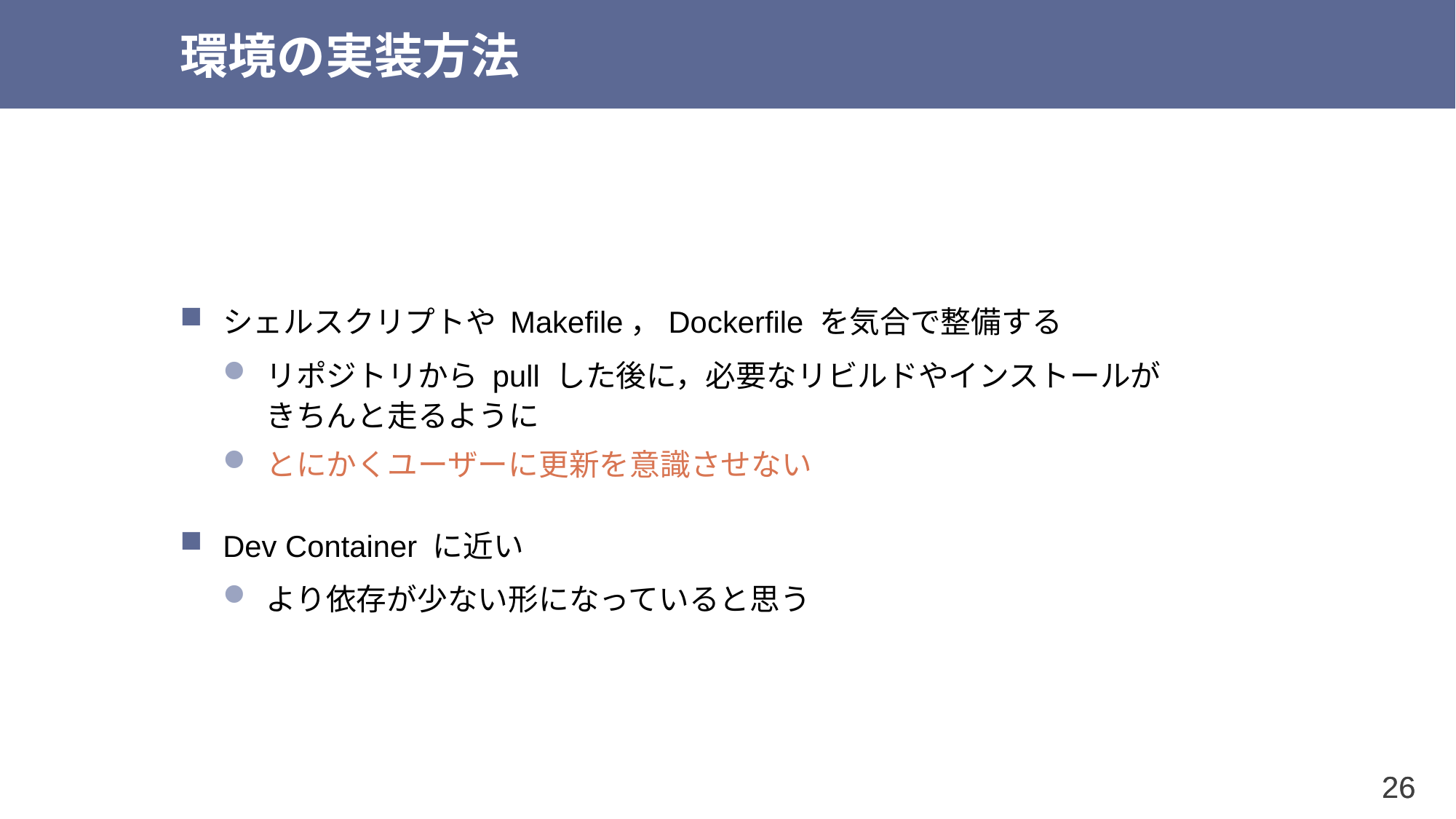

# 環境の実装方法
シェルスクリプトや Makefile，Dockerfile を気合で整備する
リポジトリから pull した後に，必要なリビルドやインストールが
きちんと走るように
とにかくユーザーに更新を意識させない
Dev Container に近い
より依存が少ない形になっていると思う